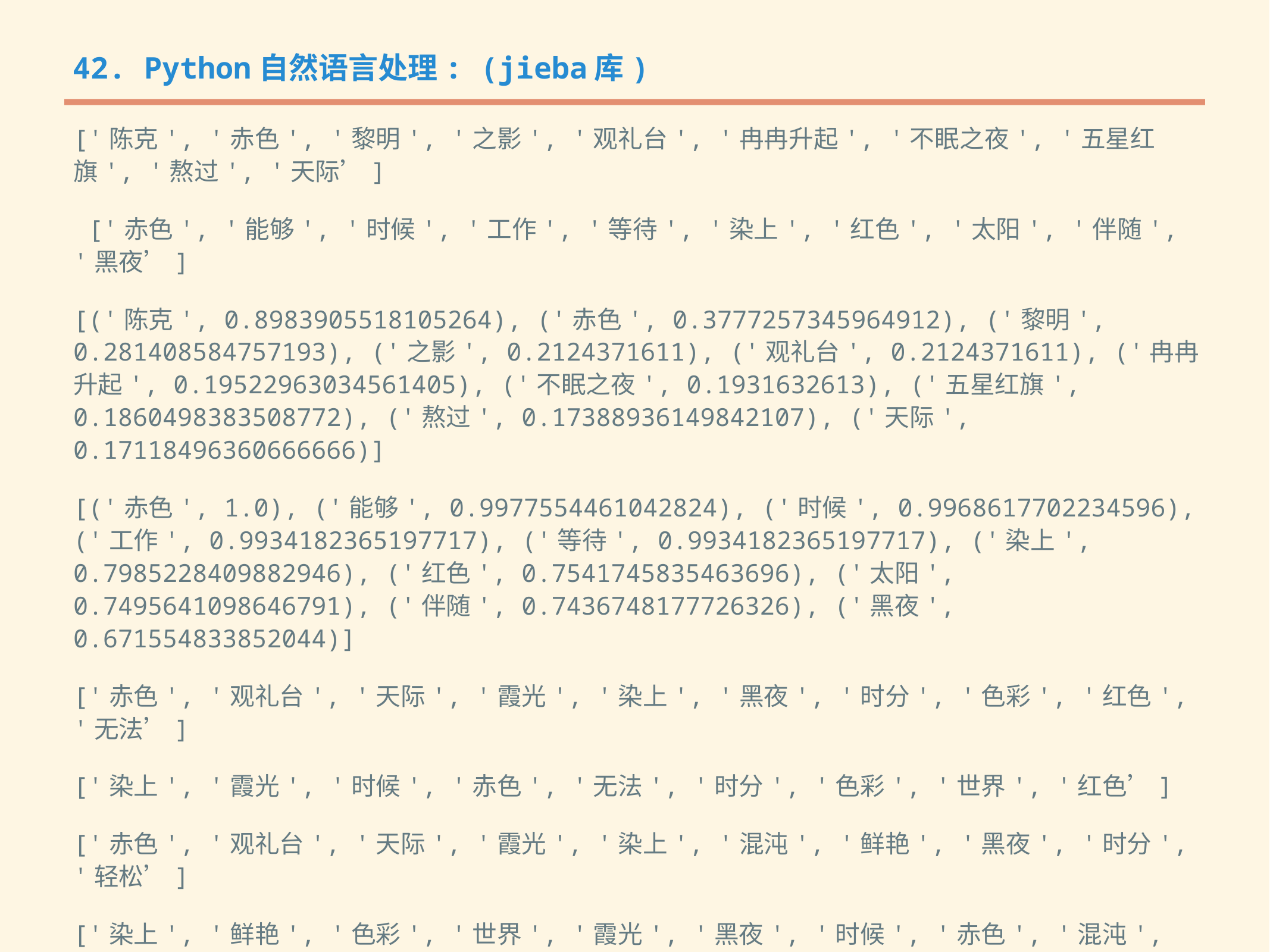

42. Python自然语言处理: (jieba库)

['陈克', '赤色', '黎明', '之影', '观礼台', '冉冉升起', '不眠之夜', '五星红旗', '熬过', '天际’]
 ['赤色', '能够', '时候', '工作', '等待', '染上', '红色', '太阳', '伴随', '黑夜’]
[('陈克', 0.8983905518105264), ('赤色', 0.3777257345964912), ('黎明', 0.281408584757193), ('之影', 0.2124371611), ('观礼台', 0.2124371611), ('冉冉升起', 0.19522963034561405), ('不眠之夜', 0.1931632613), ('五星红旗', 0.1860498383508772), ('熬过', 0.17388936149842107), ('天际', 0.17118496360666666)]
[('赤色', 1.0), ('能够', 0.9977554461042824), ('时候', 0.9968617702234596), ('工作', 0.9934182365197717), ('等待', 0.9934182365197717), ('染上', 0.7985228409882946), ('红色', 0.7541745835463696), ('太阳', 0.7495641098646791), ('伴随', 0.7436748177726326), ('黑夜', 0.671554833852044)]
['赤色', '观礼台', '天际', '霞光', '染上', '黑夜', '时分', '色彩', '红色', '无法’]
['染上', '霞光', '时候', '赤色', '无法', '时分', '色彩', '世界', '红色’]
['赤色', '观礼台', '天际', '霞光', '染上', '混沌', '鲜艳', '黑夜', '时分', '轻松’]
['染上', '鲜艳', '色彩', '世界', '霞光', '黑夜', '时候', '赤色', '混沌', '无法']